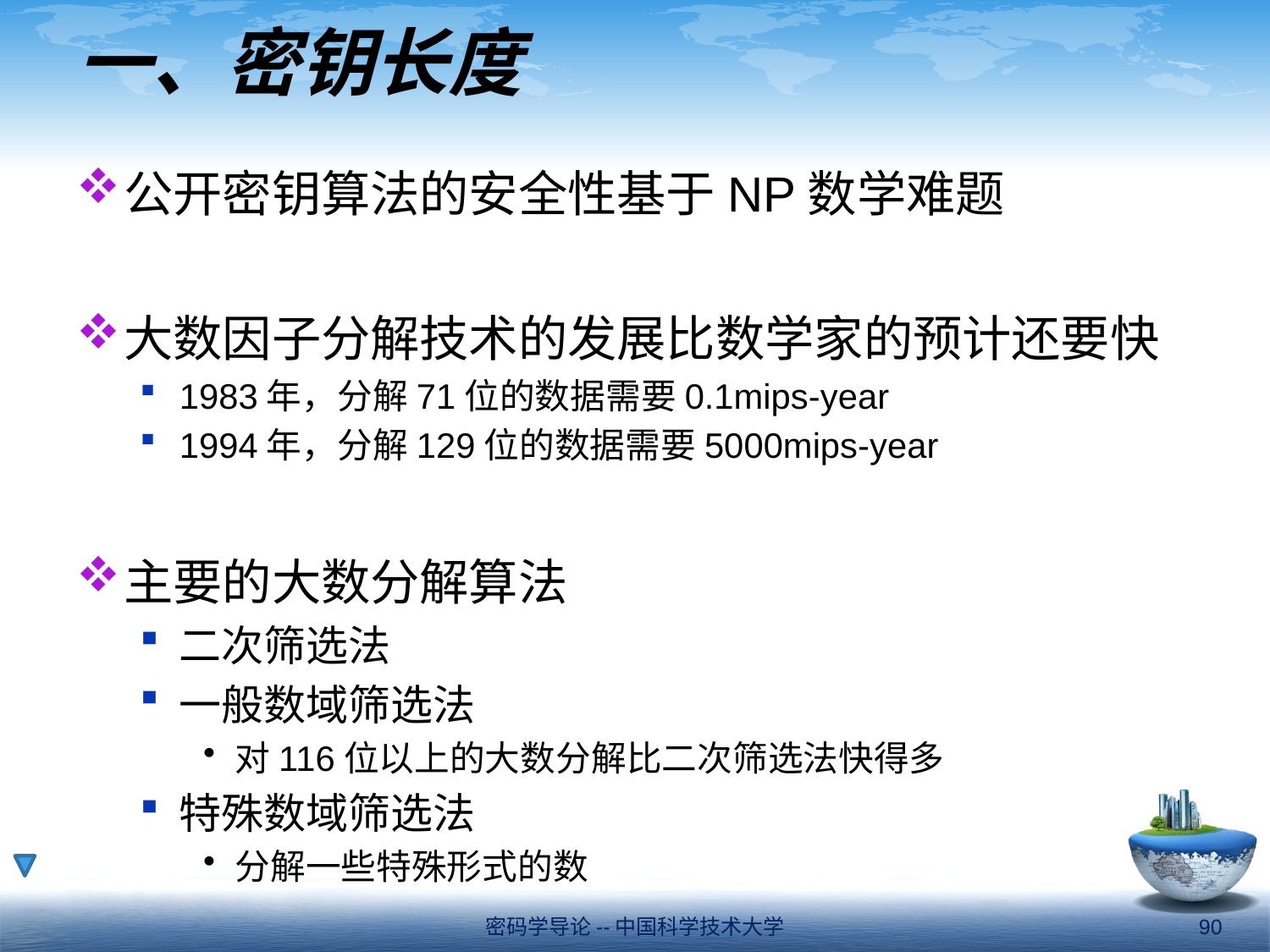

# 一、密钥长度
公开密钥算法的安全性基于NP数学难题

大数因子分解技术的发展比数学家的预计还要快
1983年，分解71位的数据需要0.1mips-year
1994年，分解129位的数据需要5000mips-year

主要的大数分解算法
二次筛选法
一般数域筛选法
对116位以上的大数分解比二次筛选法快得多
特殊数域筛选法
分解一些特殊形式的数

密码学导论--中国科学技术大学
90